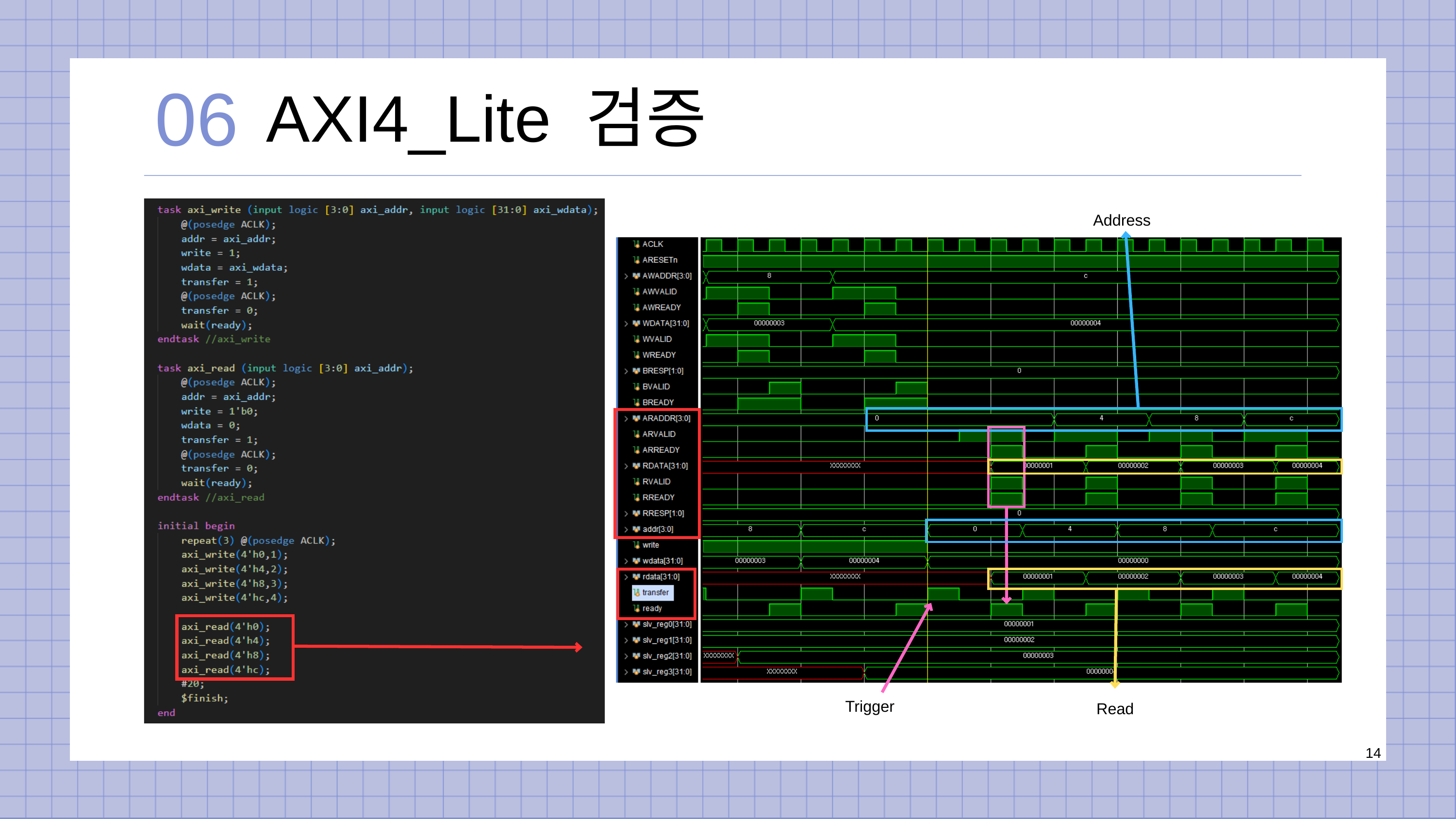

06

AXI4_Lite 검증

Address

Trigger
Read
14